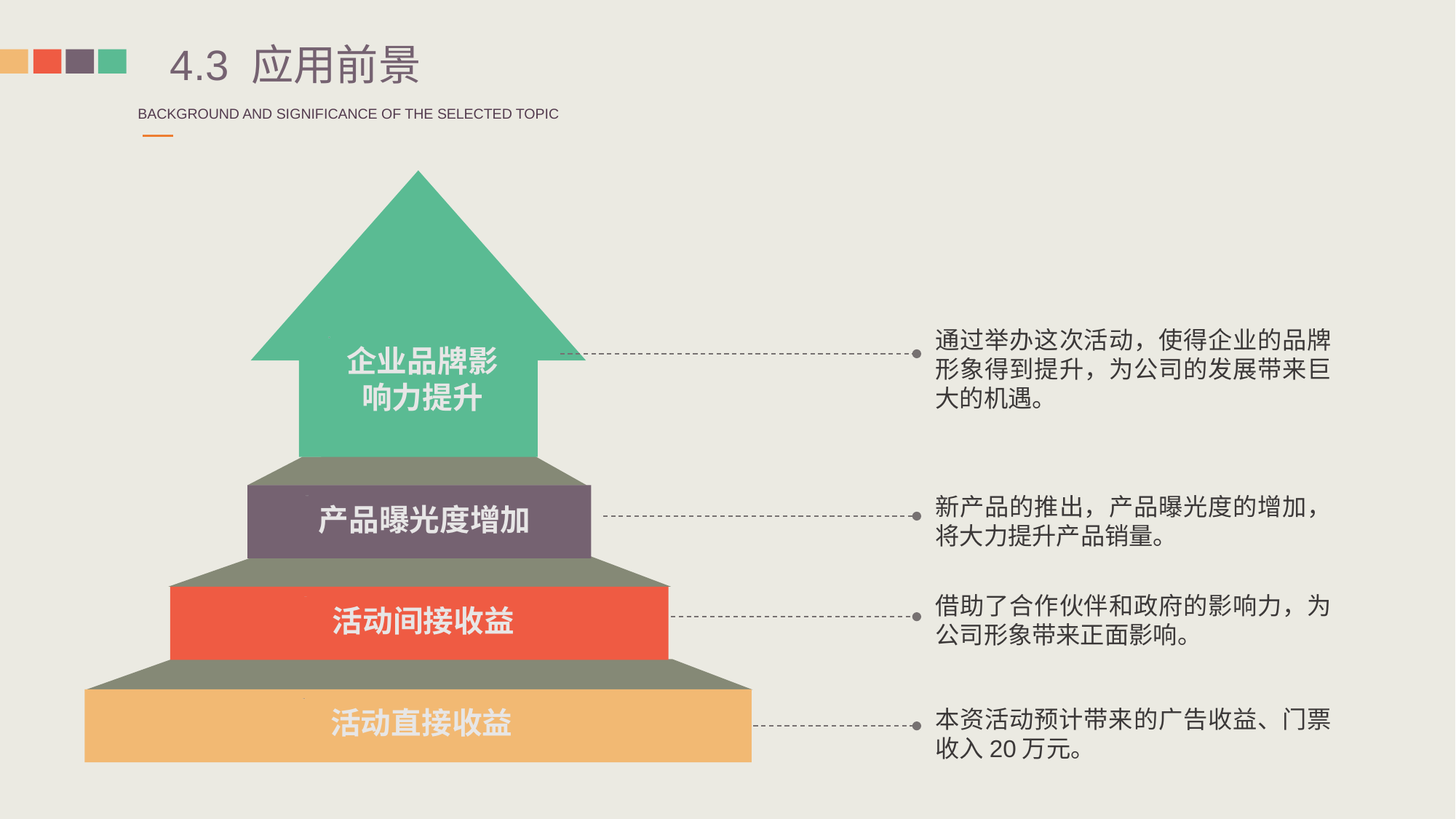

4.3 应用前景
BACKGROUND AND SIGNIFICANCE OF THE SELECTED TOPIC

企业品牌影响力提升

通过举办这次活动，使得企业的品牌形象得到提升，为公司的发展带来巨大的机遇。

产品曝光度增加
新产品的推出，产品曝光度的增加，将大力提升产品销量。

借助了合作伙伴和政府的影响力，为公司形象带来正面影响。

活动间接收益

活动直接收益
本资活动预计带来的广告收益、门票收入20万元。